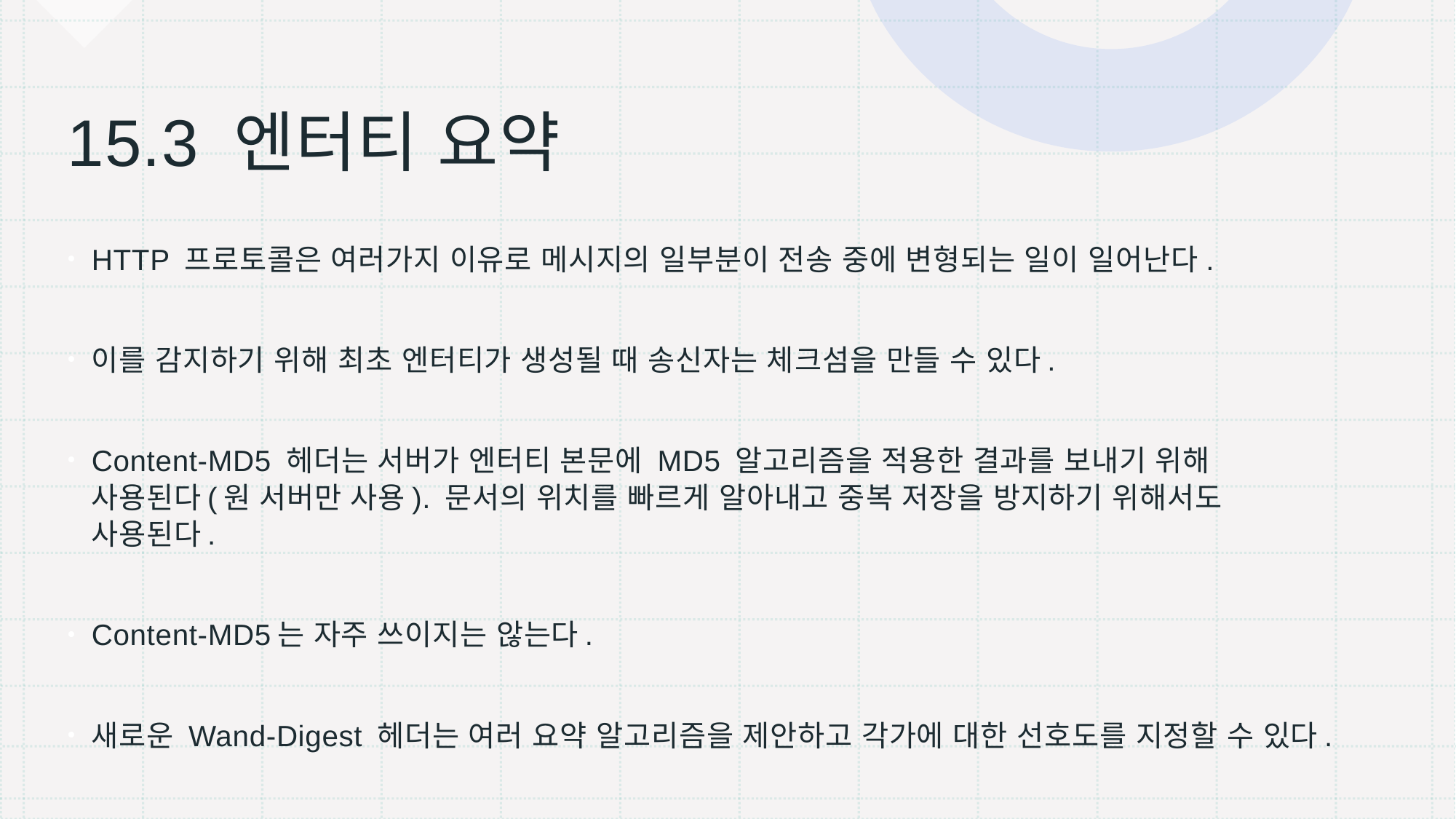

# 15.3 엔터티 요약
HTTP 프로토콜은 여러가지 이유로 메시지의 일부분이 전송 중에 변형되는 일이 일어난다.

이를 감지하기 위해 최초 엔터티가 생성될 때 송신자는 체크섬을 만들 수 있다.

Content-MD5 헤더는 서버가 엔터티 본문에 MD5 알고리즘을 적용한 결과를 보내기 위해 사용된다(원 서버만 사용). 문서의 위치를 빠르게 알아내고 중복 저장을 방지하기 위해서도 사용된다.

Content-MD5는 자주 쓰이지는 않는다.

새로운 Wand-Digest 헤더는 여러 요약 알고리즘을 제안하고 각가에 대한 선호도를 지정할 수 있다.